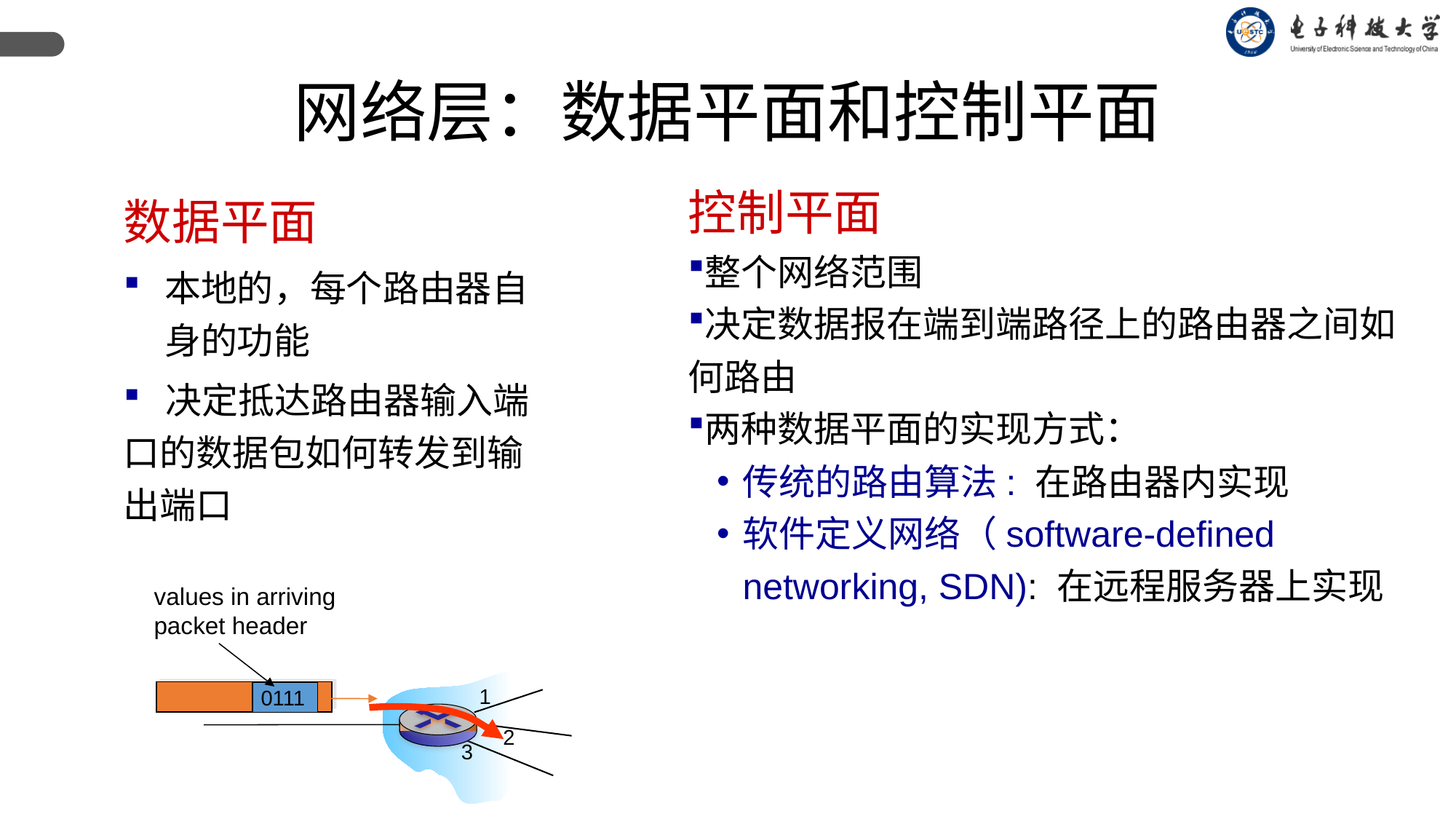

网络层：数据平面和控制平面
控制平面
整个网络范围
决定数据报在端到端路径上的路由器之间如何路由
两种数据平面的实现方式：
传统的路由算法: 在路由器内实现
软件定义网络（software-defined networking, SDN): 在远程服务器上实现
数据平面
本地的，每个路由器自身的功能
  决定抵达路由器输入端口的数据包如何转发到输出端口
values in arriving
packet header

0111

1

2
3